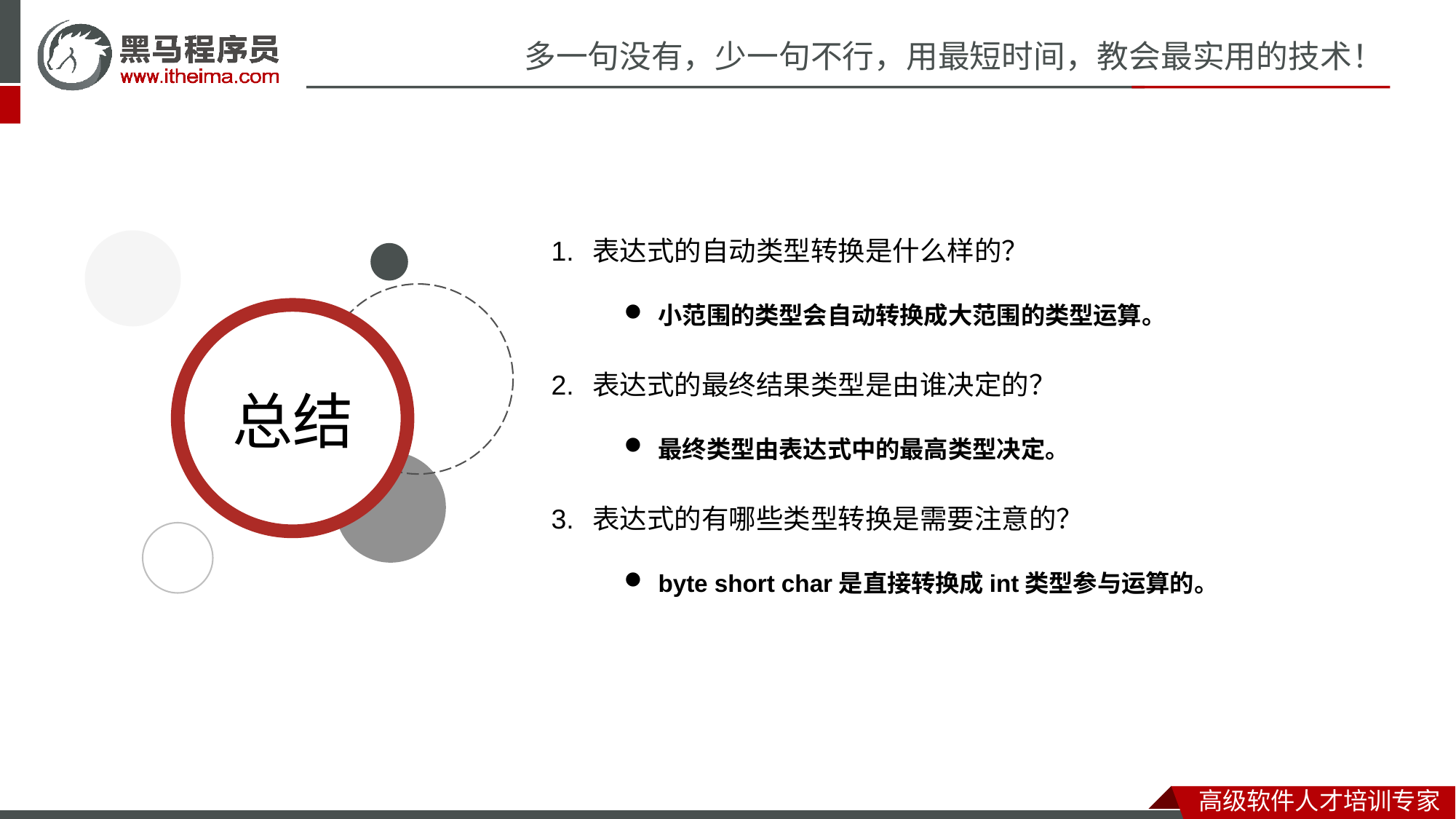

表达式的自动类型转换是什么样的？
小范围的类型会自动转换成大范围的类型运算。
表达式的最终结果类型是由谁决定的？
最终类型由表达式中的最高类型决定。
表达式的有哪些类型转换是需要注意的？
byte short char是直接转换成int类型参与运算的。